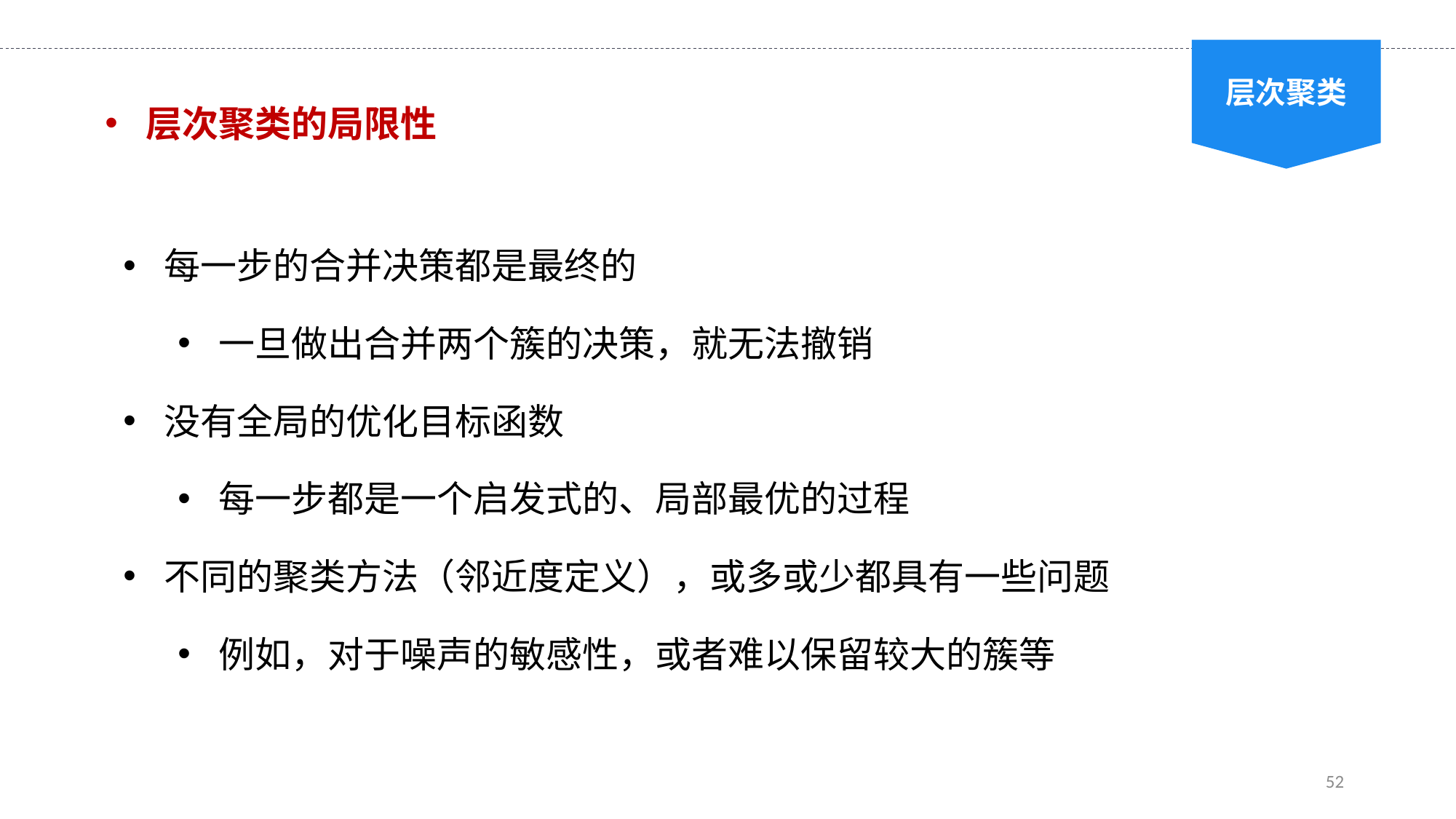

层次聚类
层次聚类的局限性
每一步的合并决策都是最终的
一旦做出合并两个簇的决策，就无法撤销
没有全局的优化目标函数
每一步都是一个启发式的、局部最优的过程
不同的聚类方法（邻近度定义），或多或少都具有一些问题
例如，对于噪声的敏感性，或者难以保留较大的簇等
52